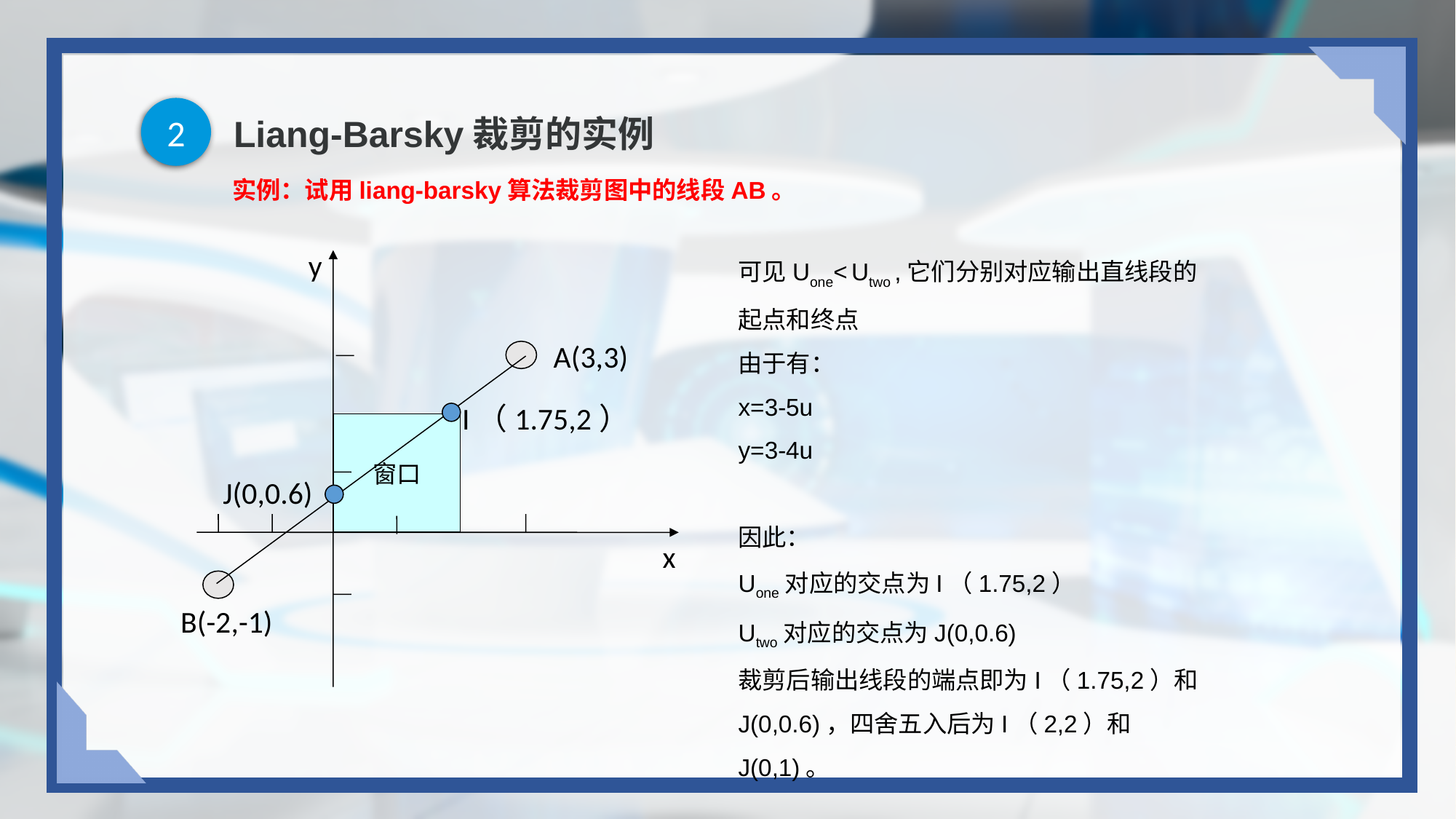

2
# Liang-Barsky裁剪的实例
实例：试用liang-barsky算法裁剪图中的线段AB。
可见Uone< Utwo ,它们分别对应输出直线段的起点和终点
由于有：
x=3-5u
y=3-4u

因此：
Uone对应的交点为I（1.75,2）
Utwo对应的交点为J(0,0.6)
裁剪后输出线段的端点即为I（1.75,2）和 J(0,0.6)，四舍五入后为I（2,2）和 J(0,1)。

y

A(3,3)

窗口

x

B(-2,-1)
I（1.75,2）

J(0,0.6)